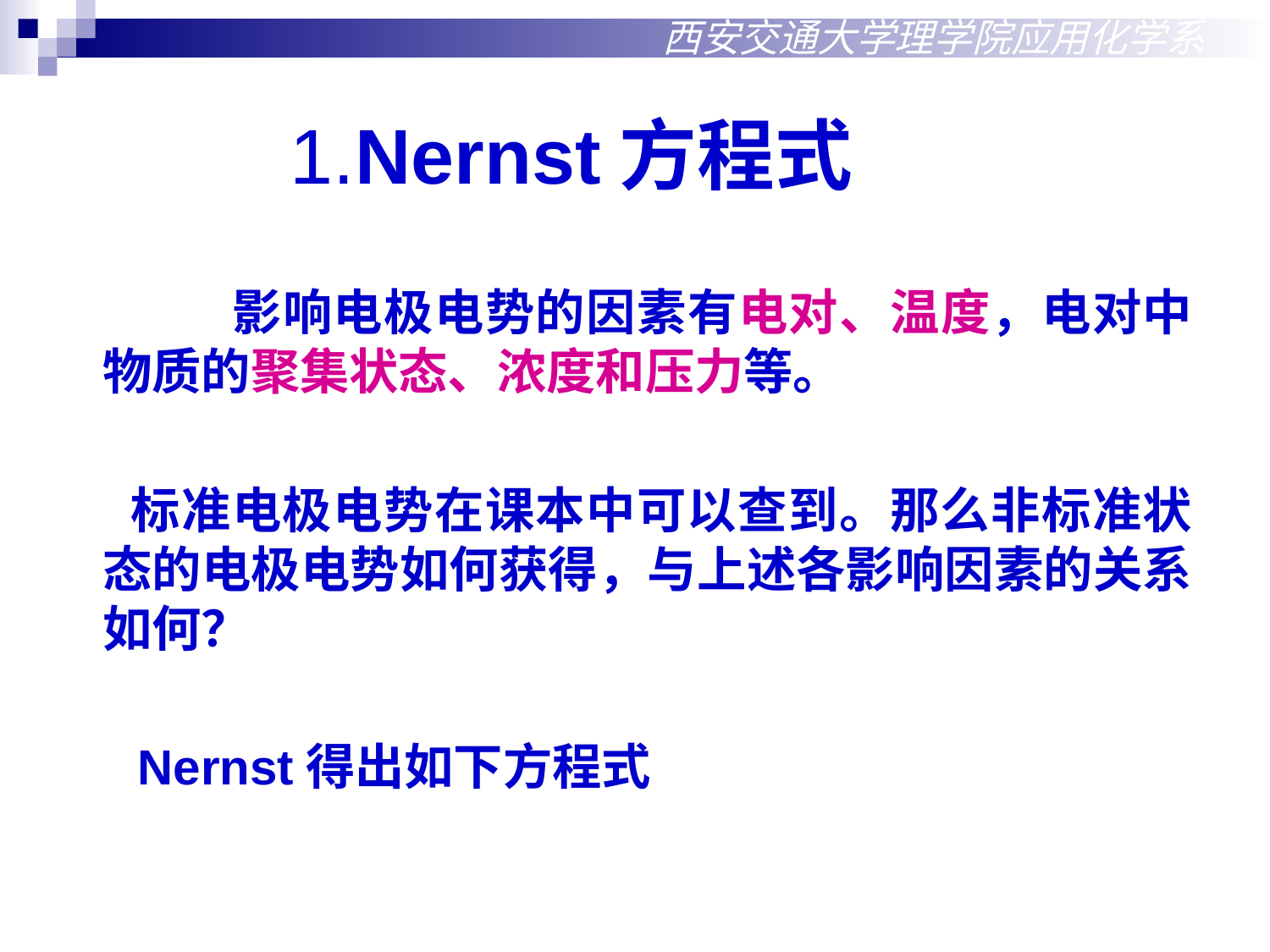

西安交通大学理学院应用化学系
1.Nernst方程式
		影响电极电势的因素有电对、温度，电对中物质的聚集状态、浓度和压力等。

     标准电极电势在课本中可以查到。那么非标准状态的电极电势如何获得，与上述各影响因素的关系如何？

      Nernst得出如下方程式